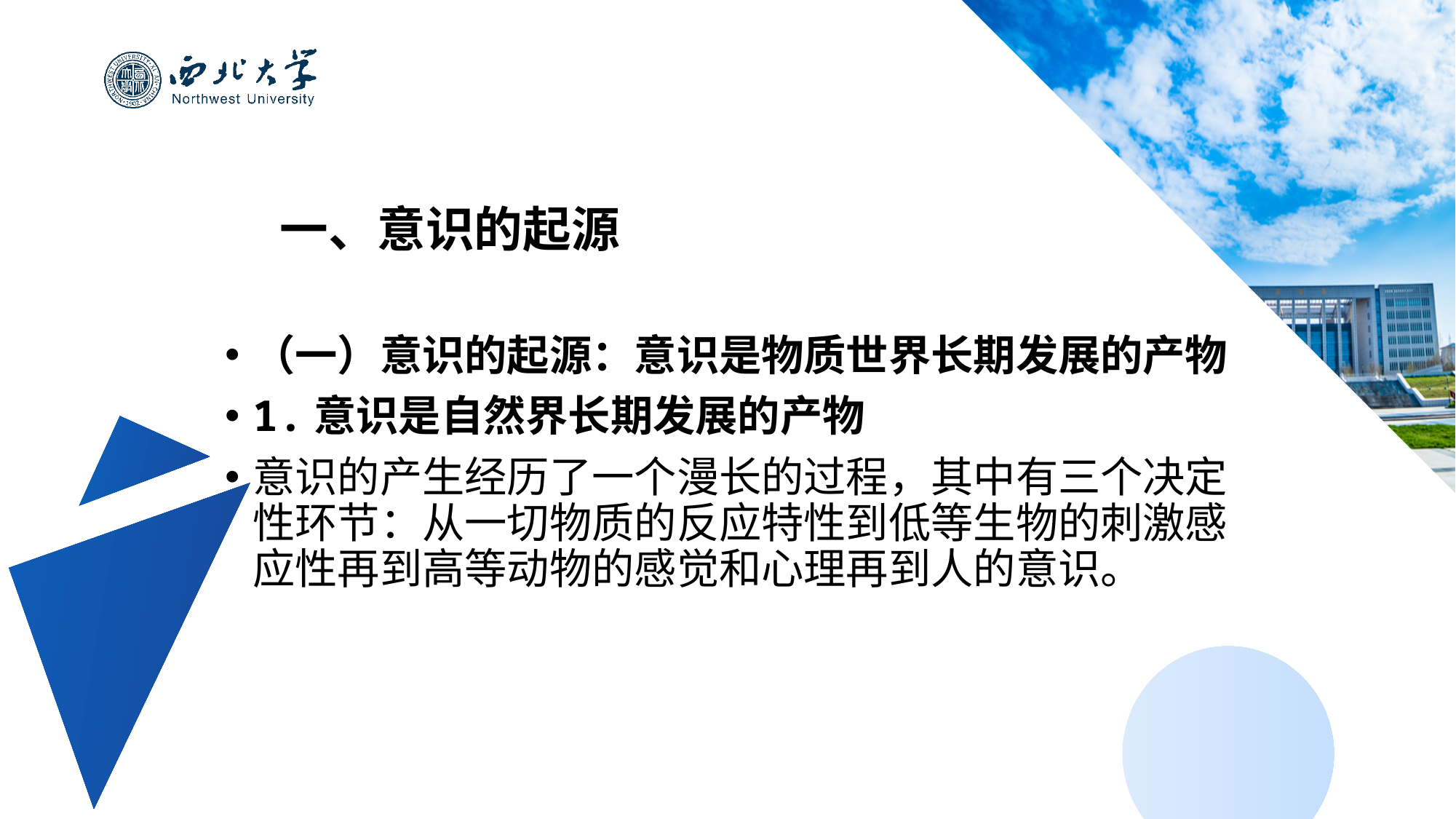

一、意识的起源

（一）意识的起源：意识是物质世界长期发展的产物
1.意识是自然界长期发展的产物
意识的产生经历了一个漫长的过程，其中有三个决定性环节：从一切物质的反应特性到低等生物的刺激感应性再到高等动物的感觉和心理再到人的意识。